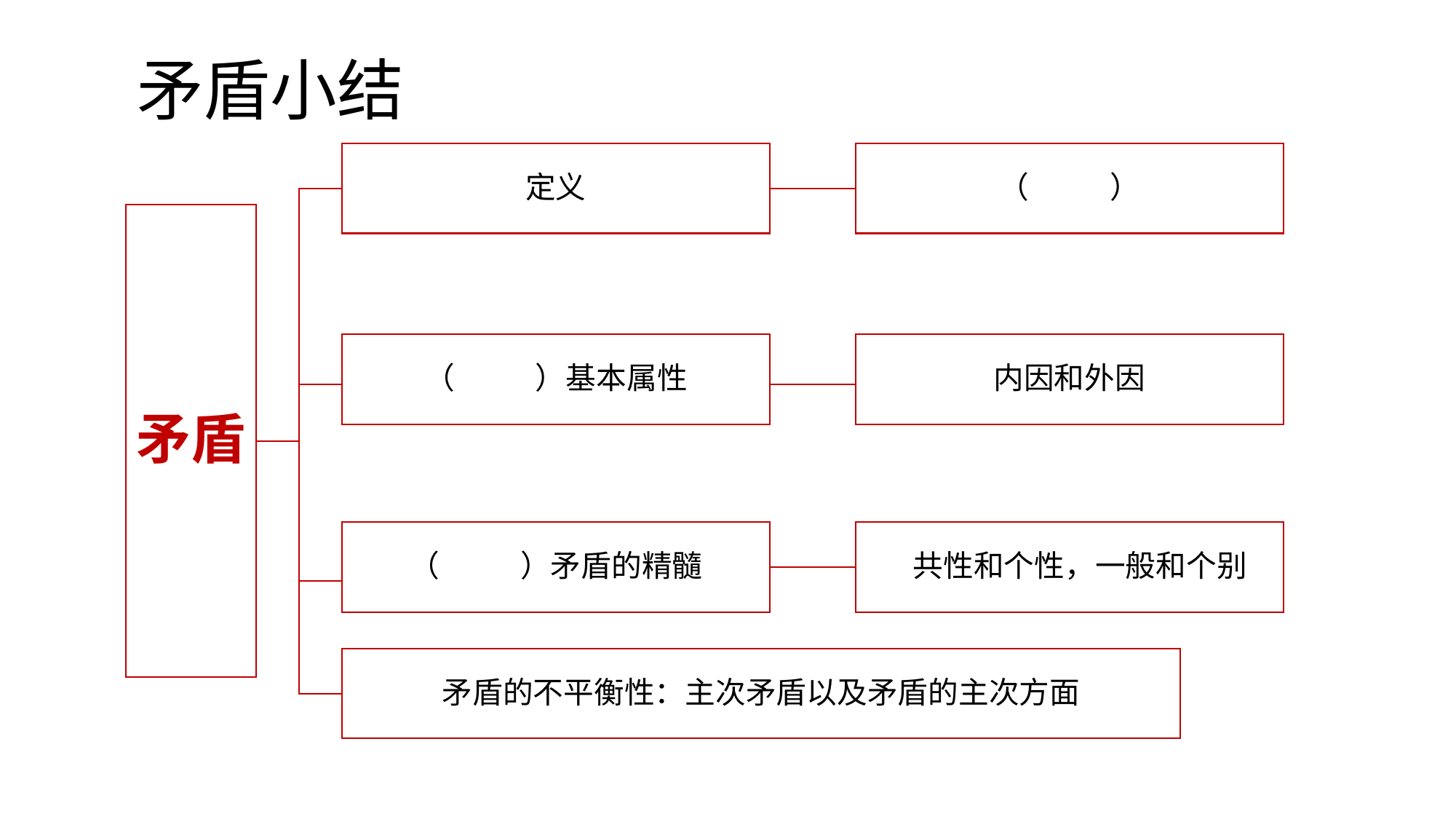

# 矛盾小结
定义
（            ）

内因和外因
（            ）基本属性

矛盾

  共性和个性，一般和个别
（            ）矛盾的精髓

矛盾的不平衡性：主次矛盾以及矛盾的主次方面

225